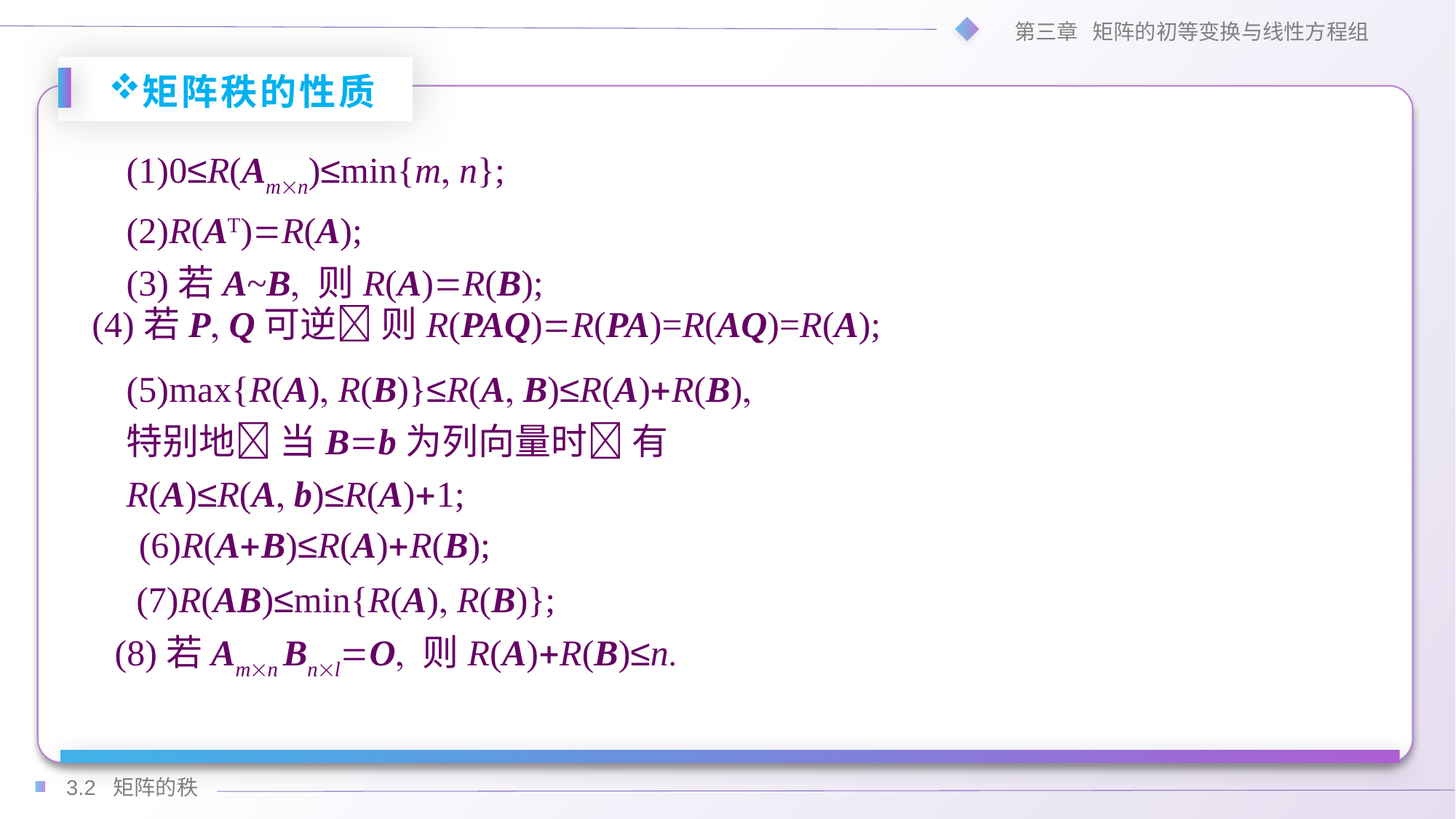

矩阵秩的性质

(1)0≤R(Am×n)≤min{m, n};
(2)R(AT)=R(A);
(3)若A~B, 则R(A)=R(B);
(4)若P, Q可逆, 则R(PAQ)=R(PA)=R(AQ)=R(A);
(5)max{R(A), R(B)}≤R(A, B)≤R(A)+R(B),
特别地, 当B=b为列向量时, 有
R(A)≤R(A, b)≤R(A)+1;
(6)R(A+B)≤R(A)+R(B);
(7)R(AB)≤min{R(A), R(B)};
(8)若Am×n Bn×l=O, 则R(A)+R(B)≤n.